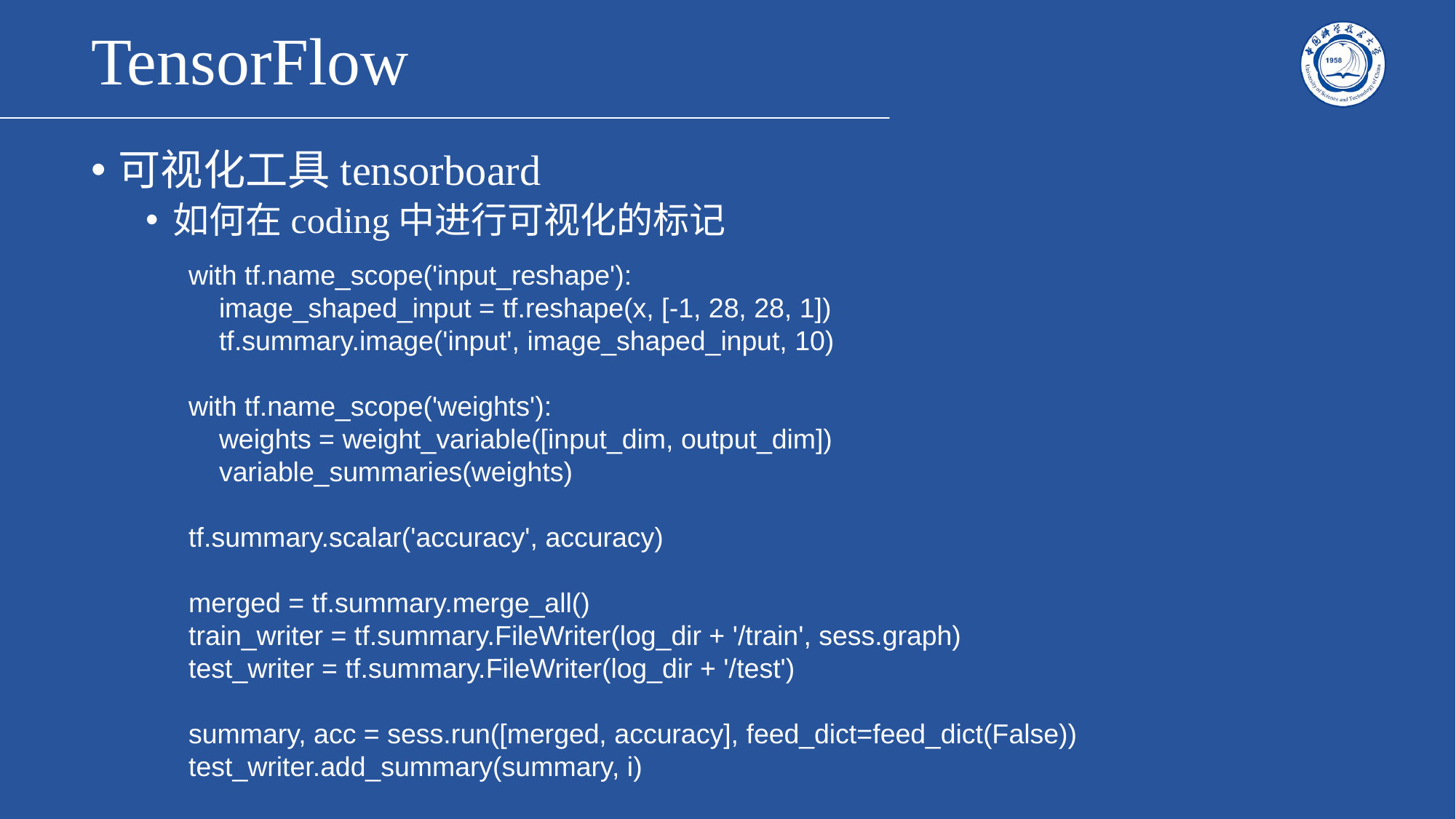

# TensorFlow
41
可视化工具tensorboard
如何在coding中进行可视化的标记

with tf.name_scope('input_reshape'):
    image_shaped_input = tf.reshape(x, [-1, 28, 28, 1])
    tf.summary.image('input', image_shaped_input, 10)

with tf.name_scope('weights'):
    weights = weight_variable([input_dim, output_dim])
    variable_summaries(weights)

tf.summary.scalar('accuracy', accuracy)

merged = tf.summary.merge_all()
train_writer = tf.summary.FileWriter(log_dir + '/train', sess.graph)
test_writer = tf.summary.FileWriter(log_dir + '/test')

summary, acc = sess.run([merged, accuracy], feed_dict=feed_dict(False))
test_writer.add_summary(summary, i)